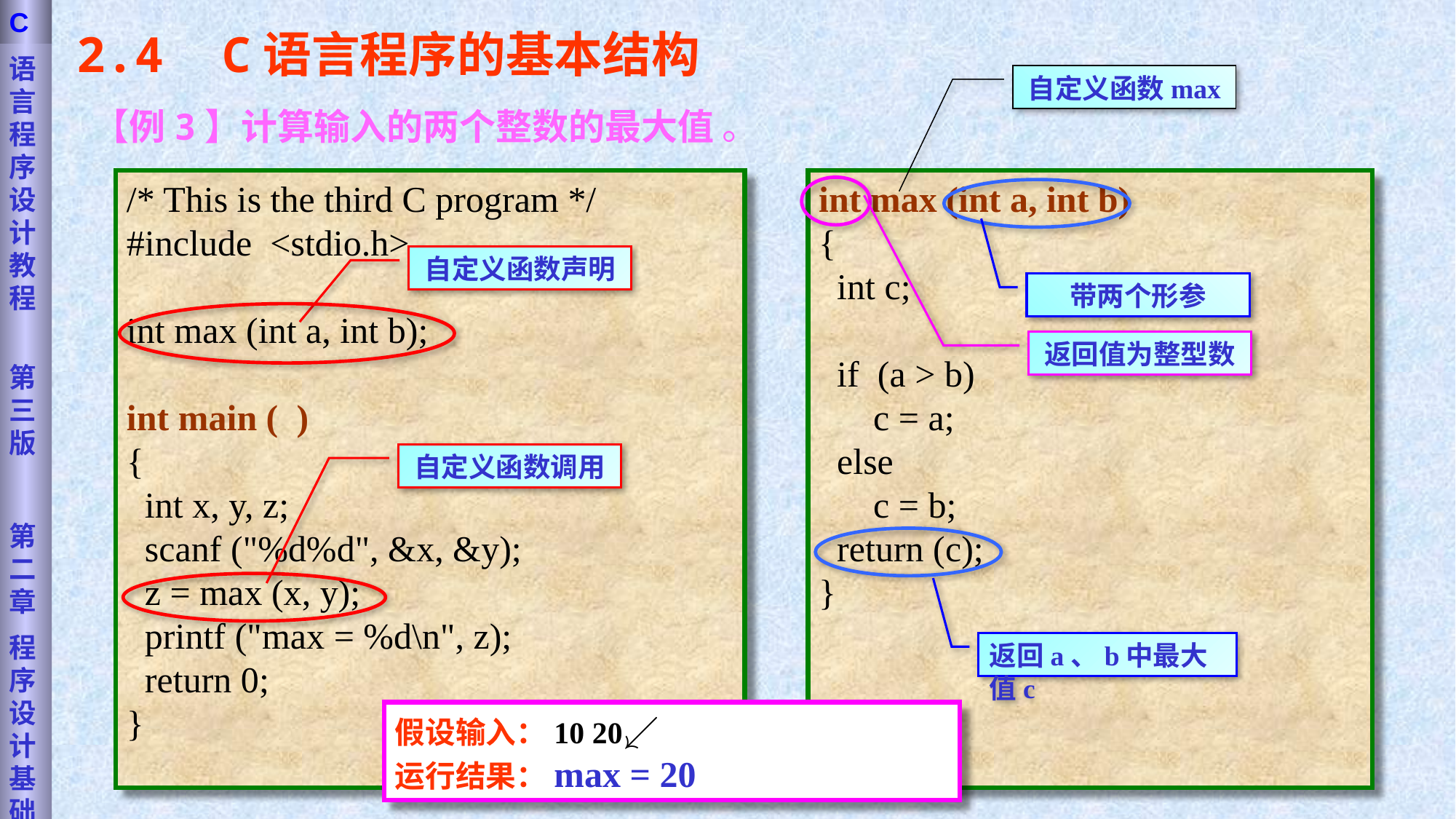

语言程序设计教程
第三版

第二章
程序设计基础
C
2.4  C语言程序的基本结构
自定义函数max
【例3】计算输入的两个整数的最大值 。
/* This is the third C program */
#include  <stdio.h>

int max (int a, int b);

int main (  )
{
  int x, y, z;
  scanf ("%d%d", &x, &y);
  z = max (x, y);
  printf ("max = %d\n", z);
  return 0;
}
int max (int a, int b)
{
  int c;

  if  (a > b)
      c = a;
  else
      c = b;
  return (c);
}

返回值为整型数

带两个形参
自定义函数声明

自定义函数调用

返回a、b中最大值c
假设输入：10 20↙
运行结果：max = 20